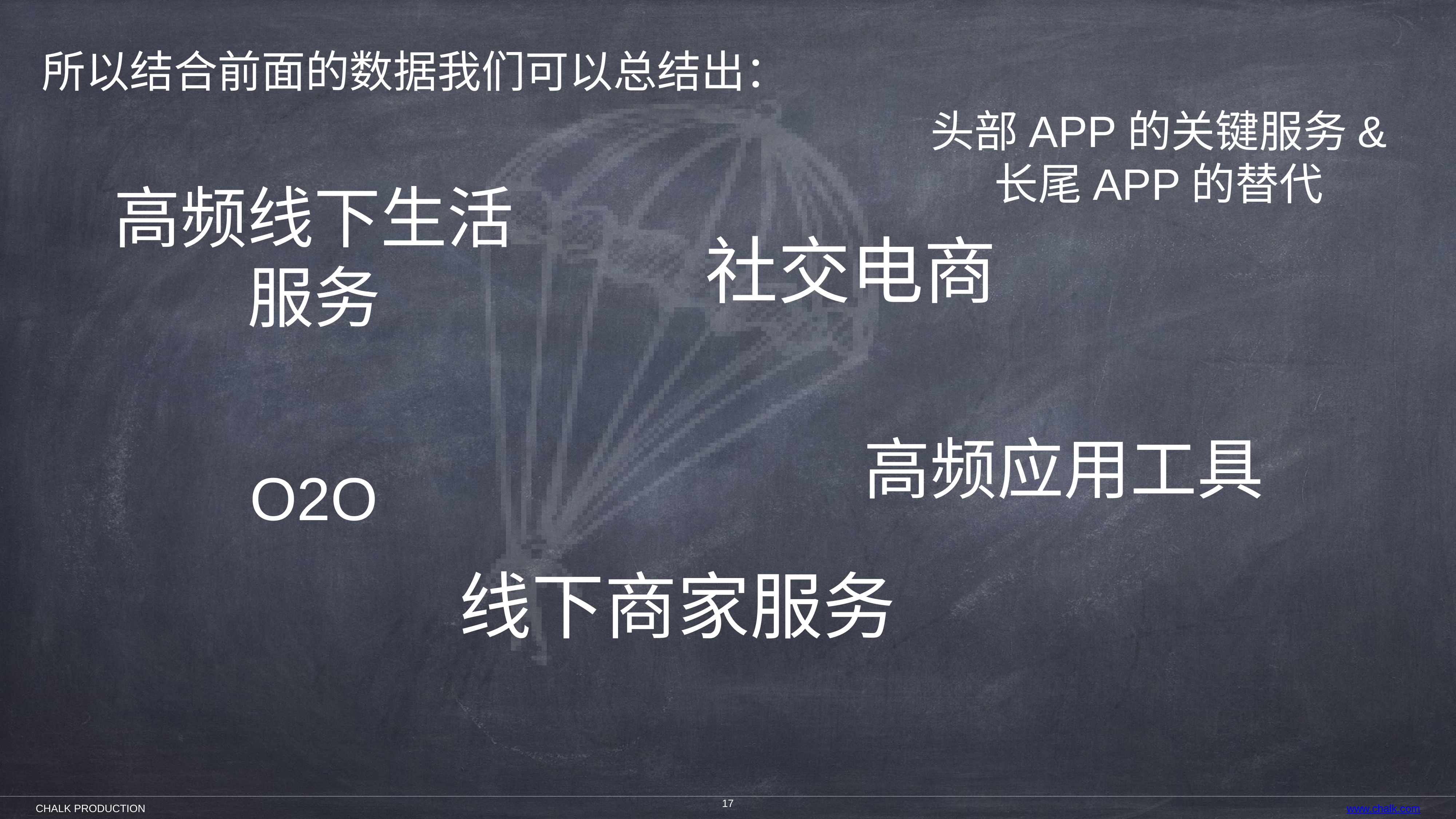

所以结合前面的数据我们可以总结出：
头部APP的关键服务&
长尾APP的替代

高频线下生活服务
社交电商
高频应用工具
O2O
线下商家服务
17